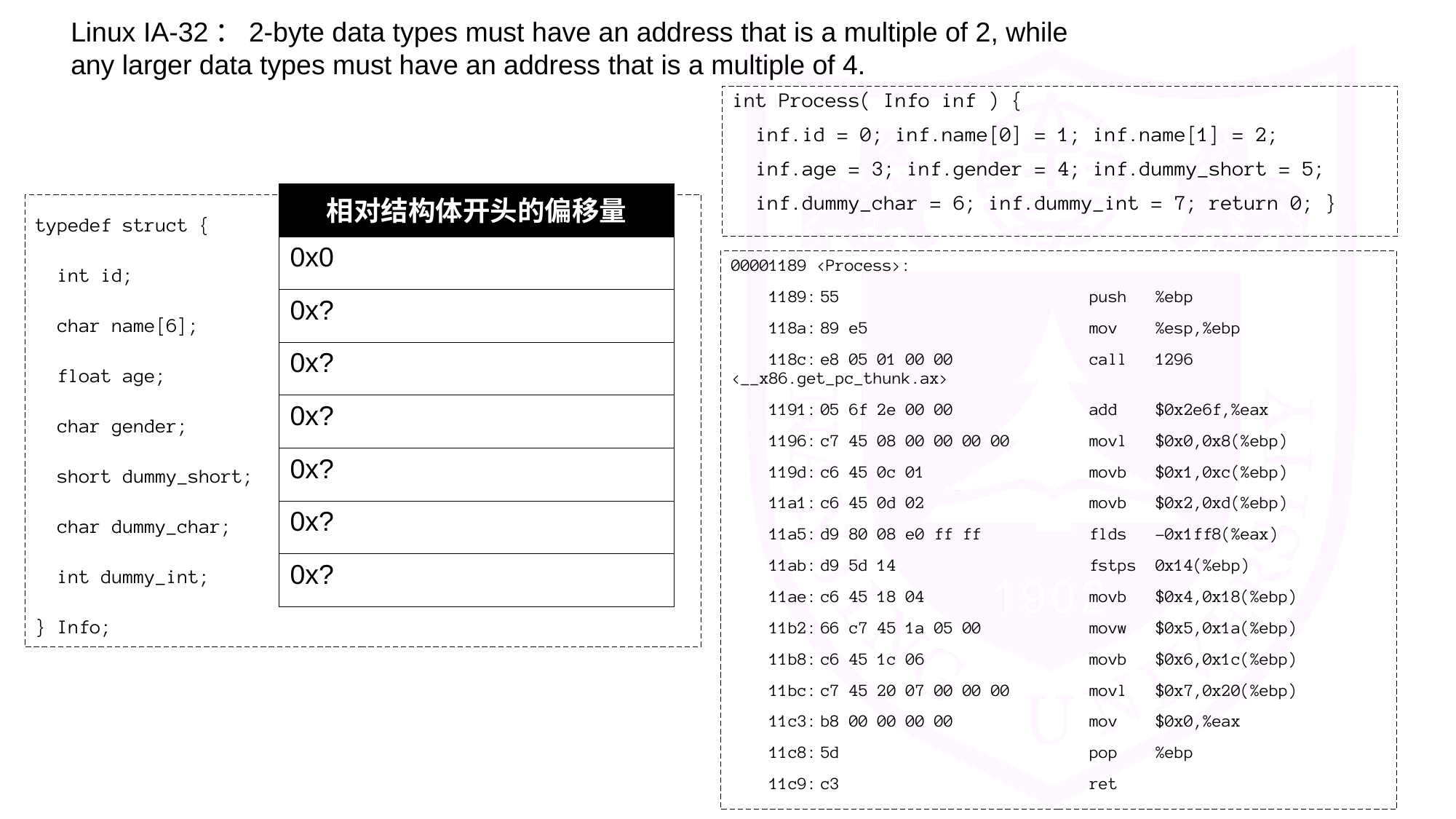

Linux IA-32：2-byte data types must have an address that is a multiple of 2, while any larger data types must have an address that is a multiple of 4.
int Process( Info inf ) {
  inf.id = 0; inf.name[0] = 1; inf.name[1] = 2;
  inf.age = 3; inf.gender = 4; inf.dummy_short = 5;
  inf.dummy_char = 6; inf.dummy_int = 7; return 0; }
| 相对结构体开头的偏移量 |
| --- |
| 0x0 |
| 0x? |
| 0x? |
| 0x? |
| 0x? |
| 0x? |
| 0x? |
typedef struct {
  int id;
  char name[6];
  float age;
  char gender;
  short dummy_short;
  char dummy_char;
  int dummy_int;
} Info;
00001189 <Process>:
    1189:	55                   	push   %ebp
    118a:	89 e5                	mov    %esp,%ebp
    118c:	e8 05 01 00 00       	call   1296 <__x86.get_pc_thunk.ax>
    1191:	05 6f 2e 00 00       	add    $0x2e6f,%eax
    1196:	c7 45 08 00 00 00 00 	movl   $0x0,0x8(%ebp)
    119d:	c6 45 0c 01          	movb   $0x1,0xc(%ebp)
    11a1:	c6 45 0d 02          	movb   $0x2,0xd(%ebp)
    11a5:	d9 80 08 e0 ff ff    	flds   -0x1ff8(%eax)
    11ab:	d9 5d 14             	fstps  0x14(%ebp)
    11ae:	c6 45 18 04          	movb   $0x4,0x18(%ebp)
    11b2:	66 c7 45 1a 05 00    	movw   $0x5,0x1a(%ebp)
    11b8:	c6 45 1c 06          	movb   $0x6,0x1c(%ebp)
    11bc:	c7 45 20 07 00 00 00 	movl   $0x7,0x20(%ebp)
    11c3:	b8 00 00 00 00       	mov    $0x0,%eax
    11c8:	5d                   	pop    %ebp
    11c9:	c3                   	ret